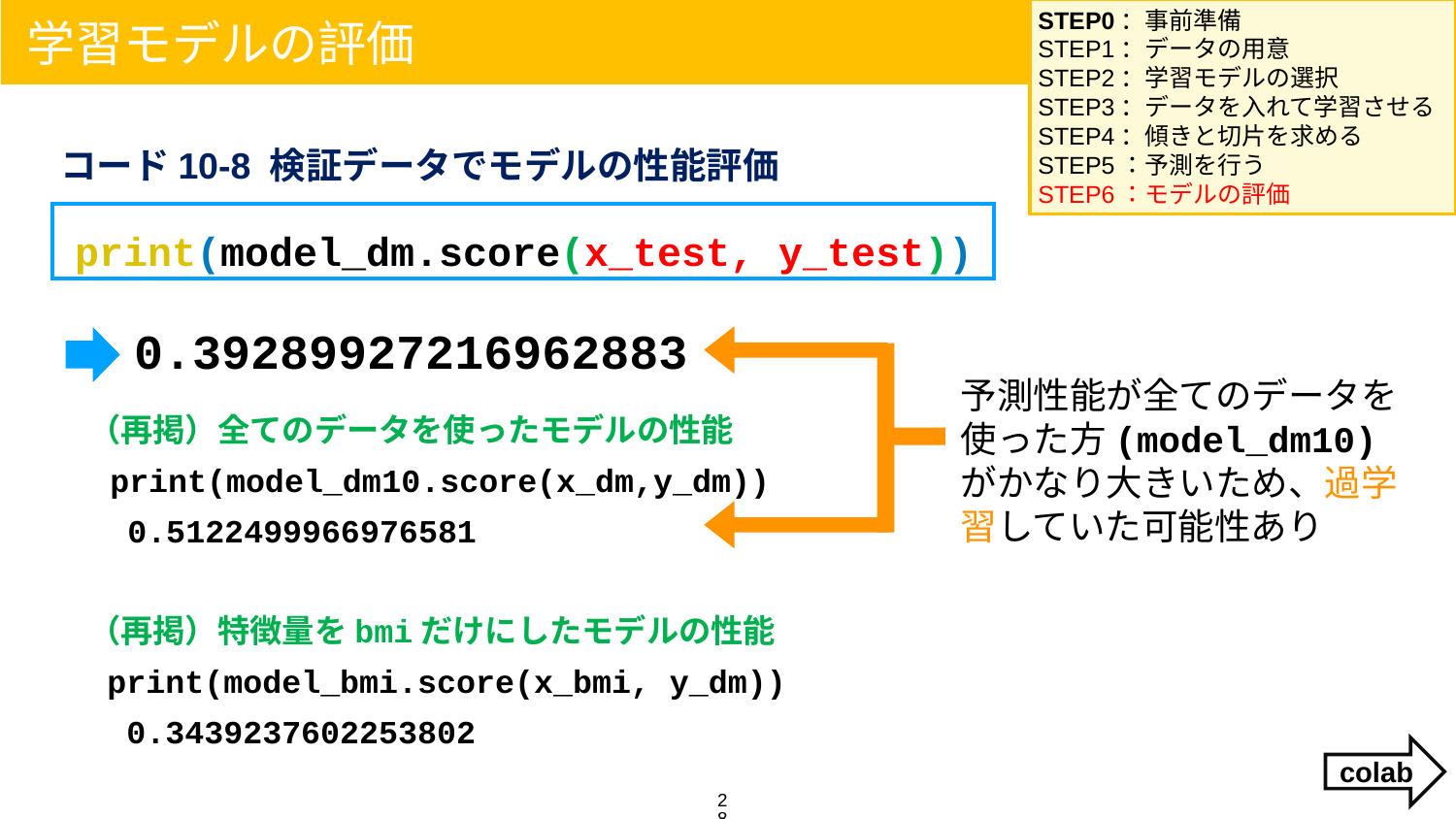

STEP0：事前準備
STEP1：データの用意
STEP2：学習モデルの選択
STEP3：データを入れて学習させる
STEP4：傾きと切片を求める
STEP5：予測を行う
STEP6：モデルの評価

学習モデルの評価

コード10-8 検証データでモデルの性能評価
print(model_dm.score(x_test, y_test))

0.39289927216962883

予測性能が全てのデータを使った方(model_dm10)がかなり大きいため、過学習していた可能性あり
（再掲）全てのデータを使ったモデルの性能
print(model_dm10.score(x_dm,y_dm))
  0.5122499966976581

（再掲）特徴量をbmiだけにしたモデルの性能
print(model_bmi.score(x_bmi, y_dm))
 0.3439237602253802

colab
28